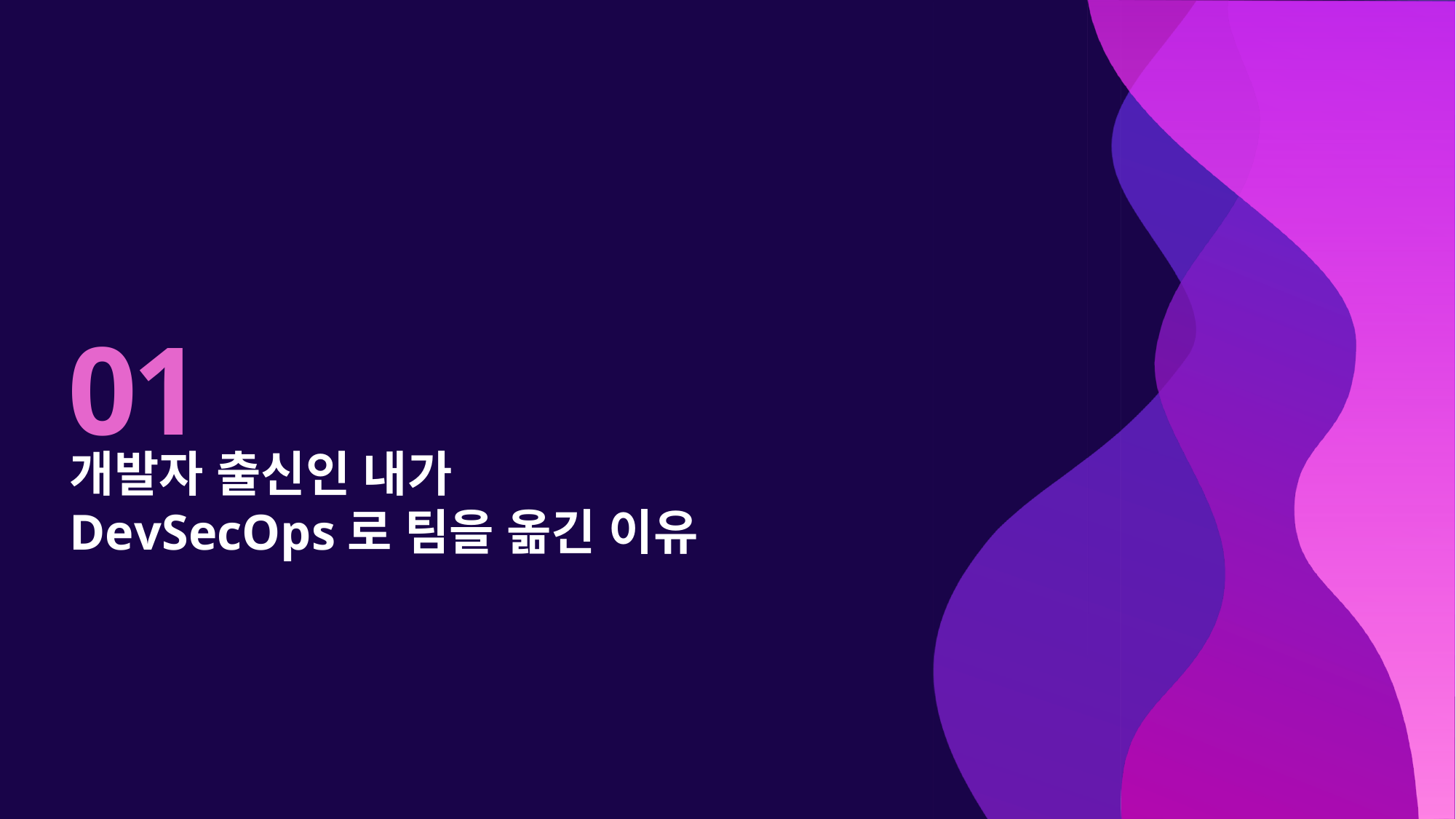

# 01
개발자 출신인 내가 DevSecOps로 팀을 옮긴 이유